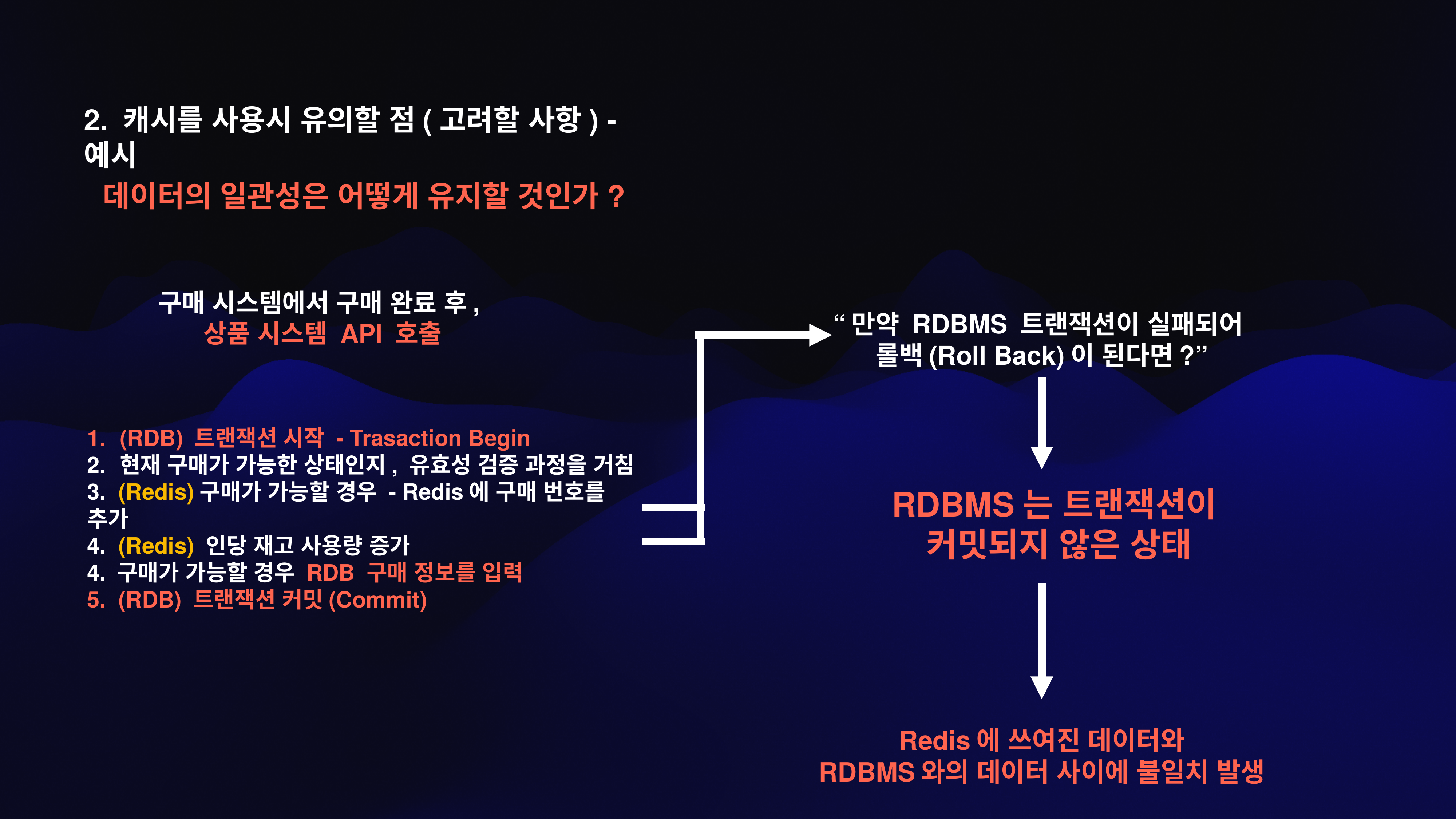

2. 캐시를 사용시 유의할 점(고려할 사항) - 예시
데이터의 일관성은 어떻게 유지할 것인가?

구매 시스템에서 구매 완료 후,
상품 시스템 API 호출
“만약 RDBMS 트랜잭션이 실패되어
롤백(Roll Back)이 된다면?”

(RDB) 트랜잭션 시작 - Trasaction Begin
현재 구매가 가능한 상태인지, 유효성 검증 과정을 거침
3.  (Redis)구매가 가능할 경우 - Redis에 구매 번호를 추가
4.  (Redis) 인당 재고 사용량 증가
4. 구매가 가능할 경우 RDB 구매 정보를 입력
5.  (RDB) 트랜잭션 커밋(Commit)
RDBMS는 트랜잭션이
커밋되지 않은 상태

Redis에 쓰여진 데이터와
RDBMS와의 데이터 사이에 불일치 발생